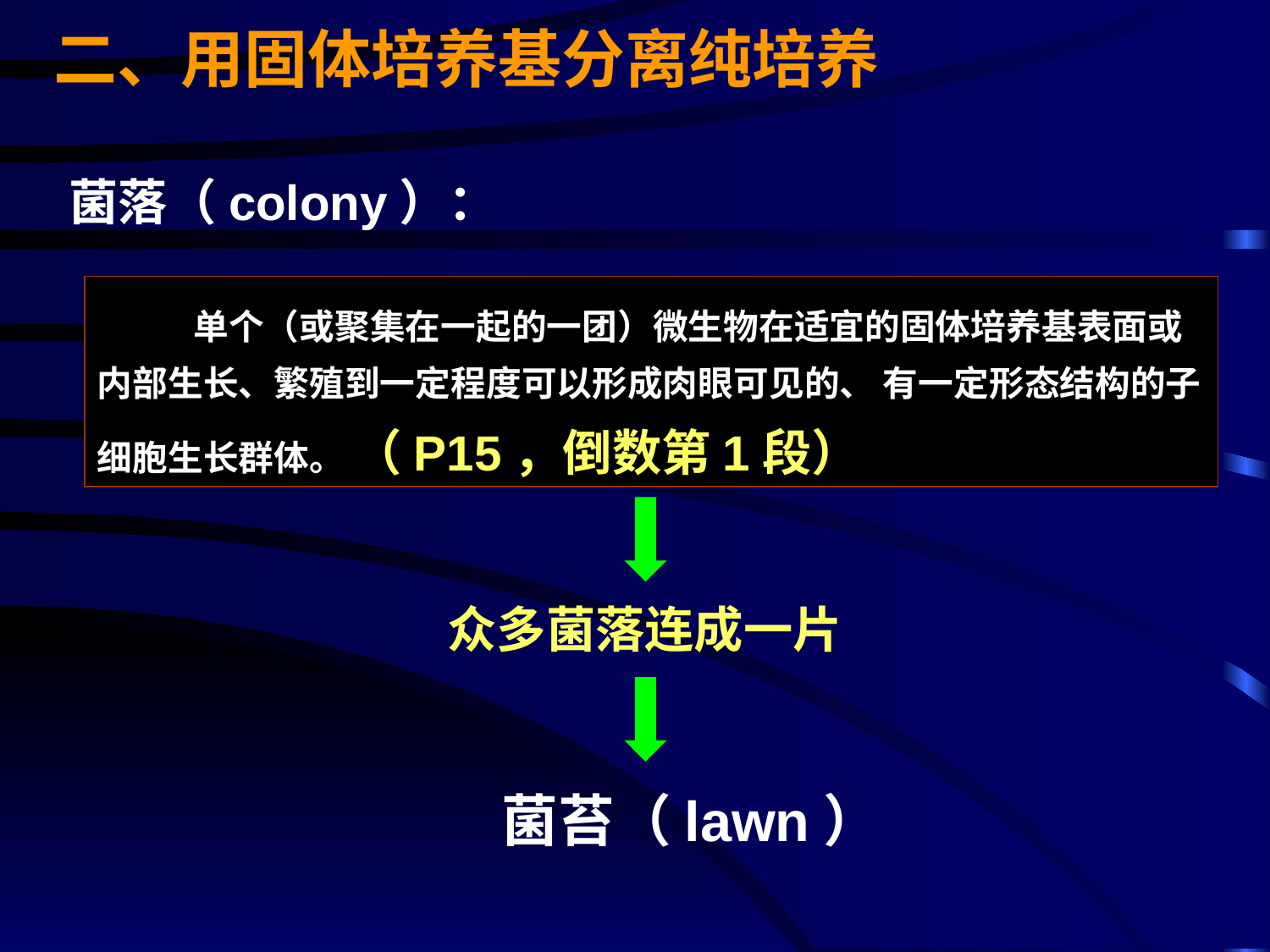

二、用固体培养基分离纯培养
菌落（colony）：
         单个（或聚集在一起的一团）微生物在适宜的固体培养基表面或内部生长、繁殖到一定程度可以形成肉眼可见的、 有一定形态结构的子细胞生长群体。 （P15，倒数第1段）

众多菌落连成一片

菌苔（lawn）